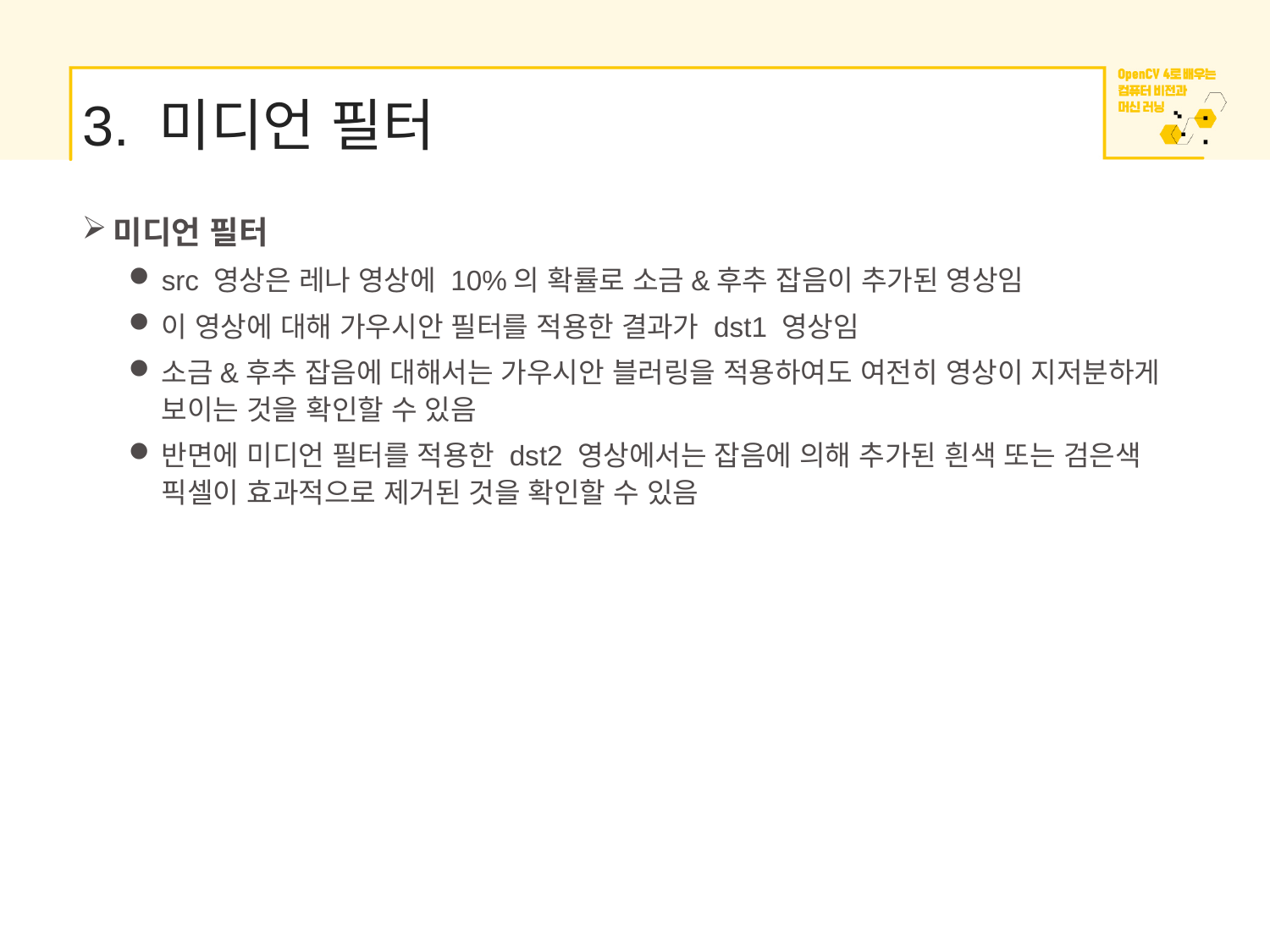

# 3. 미디언 필터
미디언 필터
src 영상은 레나 영상에 10%의 확률로 소금&후추 잡음이 추가된 영상임
이 영상에 대해 가우시안 필터를 적용한 결과가 dst1 영상임
소금&후추 잡음에 대해서는 가우시안 블러링을 적용하여도 여전히 영상이 지저분하게 보이는 것을 확인할 수 있음
반면에 미디언 필터를 적용한 dst2 영상에서는 잡음에 의해 추가된 흰색 또는 검은색 픽셀이 효과적으로 제거된 것을 확인할 수 있음